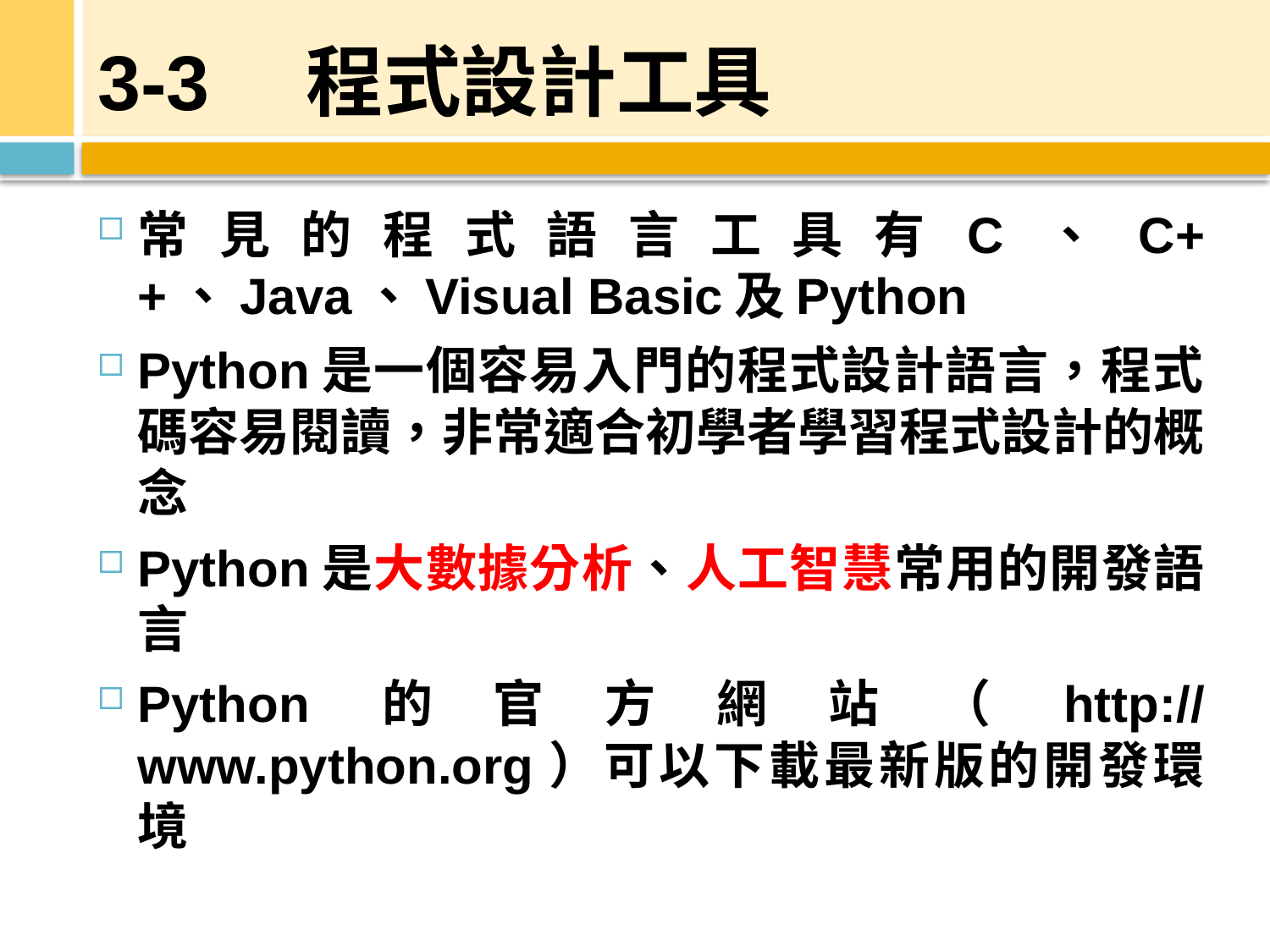

# 3-3　程式設計工具
常見的程式語言工具有C、C++、Java、Visual Basic及Python
Python是一個容易入門的程式設計語言，程式碼容易閱讀，非常適合初學者學習程式設計的概念
Python是大數據分析、人工智慧常用的開發語言
Python的官方網站（http://www.python.org）可以下載最新版的開發環境